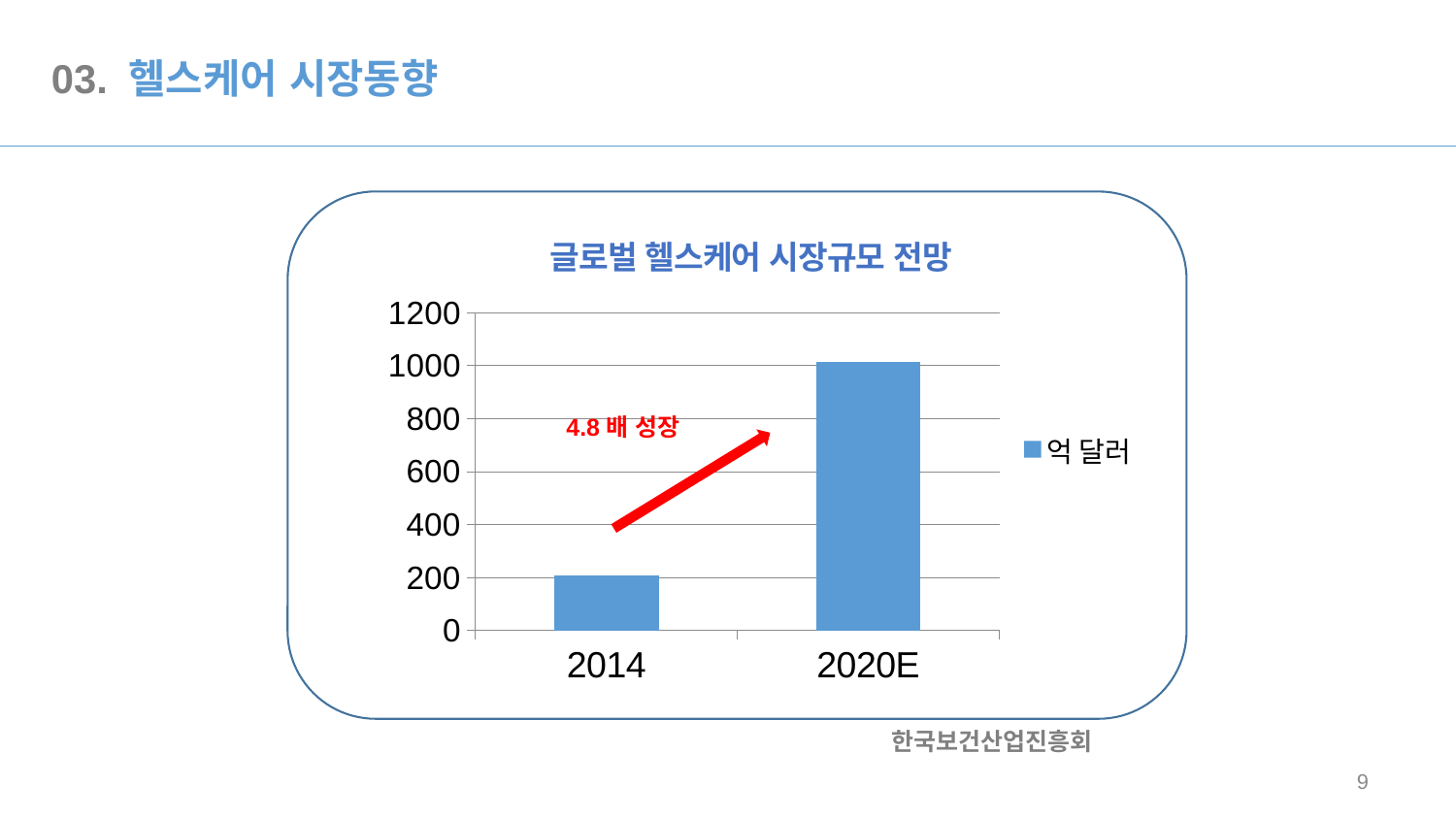

# 03. 헬스케어 시장동향

### Chart: 글로벌 헬스케어 시장규모 전망

| Category | 억 달러 |
|---|---|
| 2014 | 210.0 |
| 2020E | 1015.0 |
4.8배 성장

한국보건산업진흥회
9